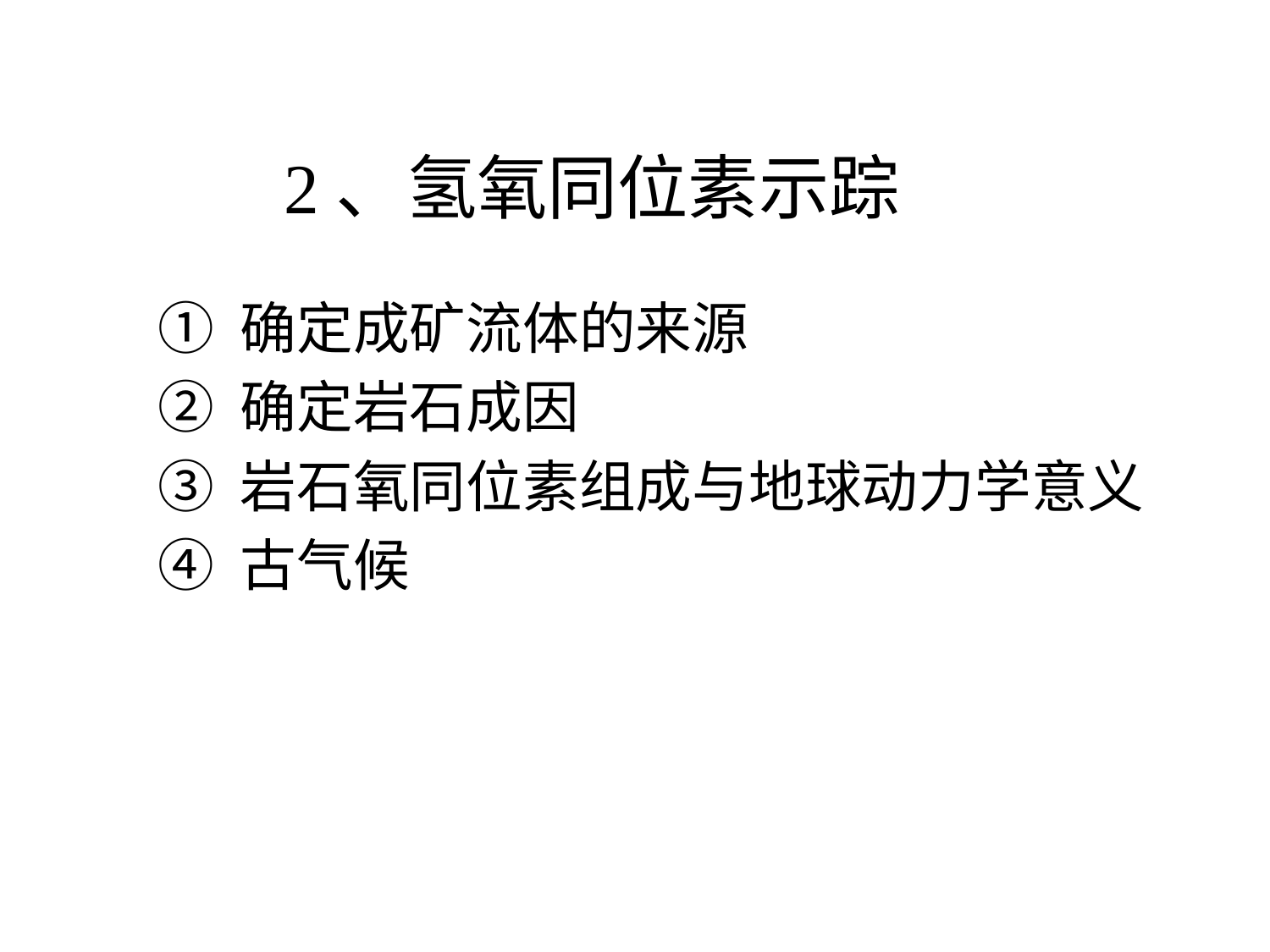

# 2、氢氧同位素示踪
① 确定成矿流体的来源
② 确定岩石成因
③ 岩石氧同位素组成与地球动力学意义
④ 古气候